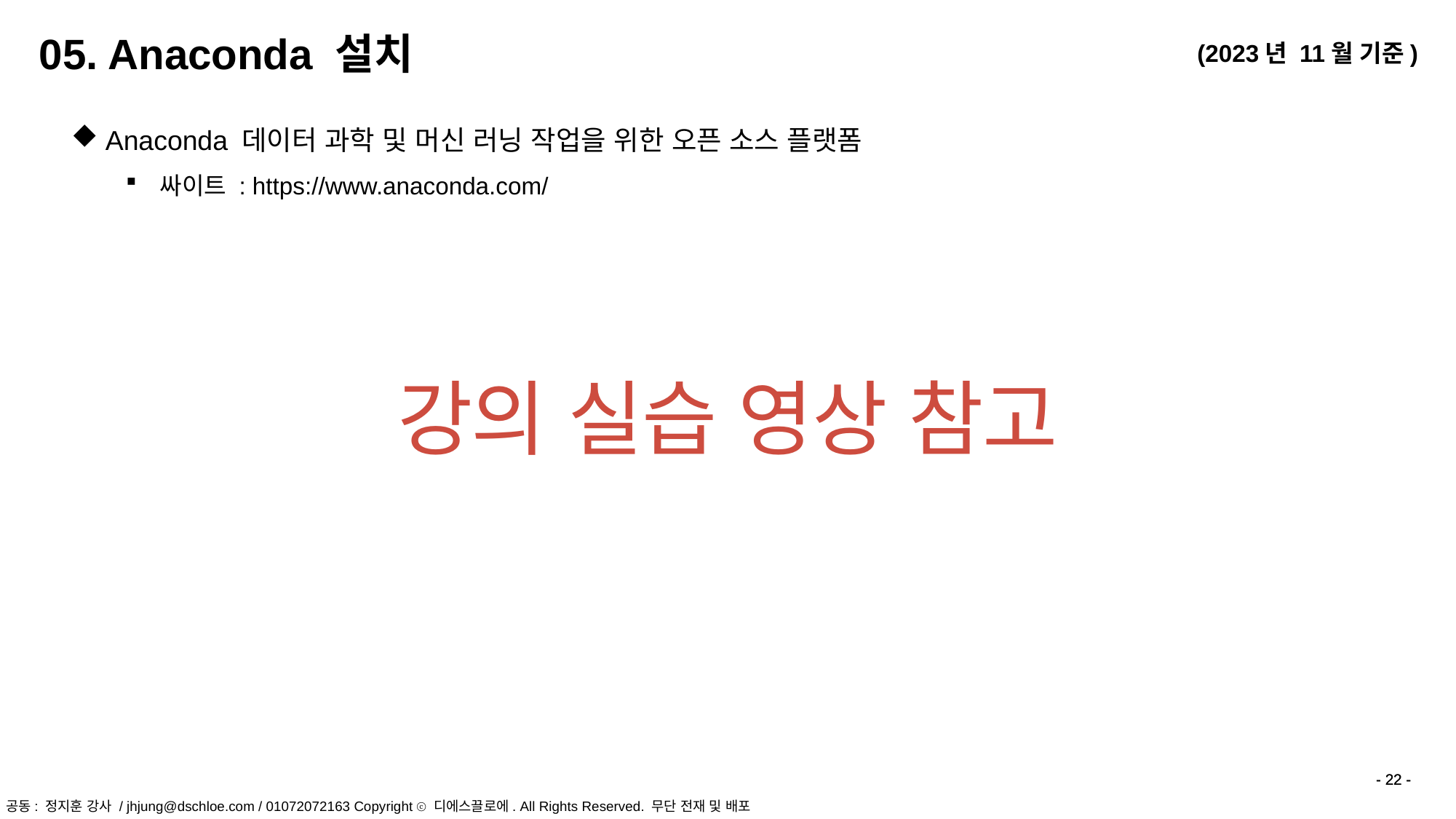

05. Anaconda 설치
Anaconda 데이터 과학 및 머신 러닝 작업을 위한 오픈 소스 플랫폼
싸이트 : https://www.anaconda.com/
강의 실습 영상 참고
- 22 -